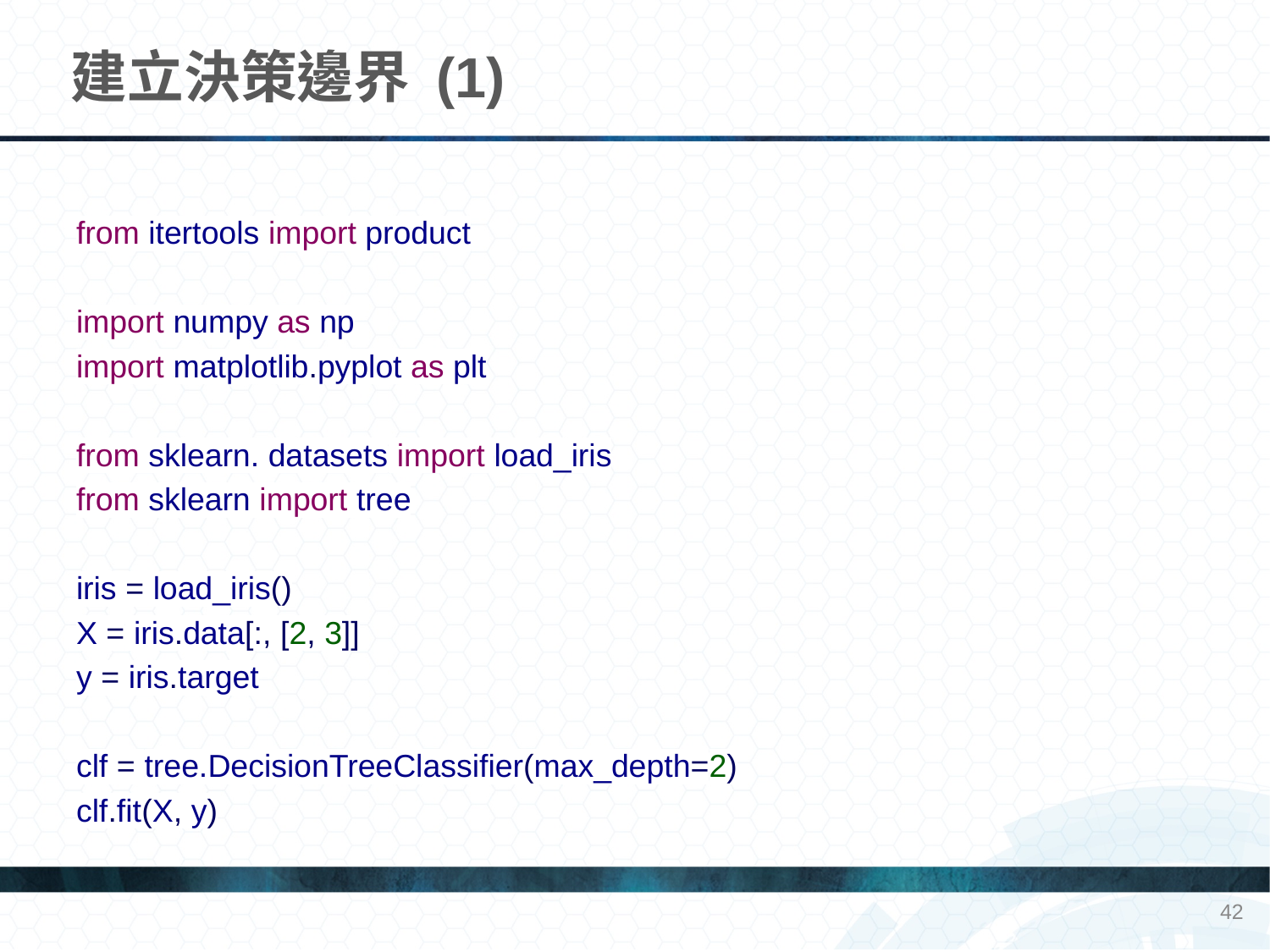

# 建立決策邊界 (1)
from itertools import product

import numpy as np
import matplotlib.pyplot as plt

from sklearn. datasets import load_iris
from sklearn import tree

iris = load_iris()
X = iris.data[:, [2, 3]]
y = iris.target

clf = tree.DecisionTreeClassifier(max_depth=2)
clf.fit(X, y)

42